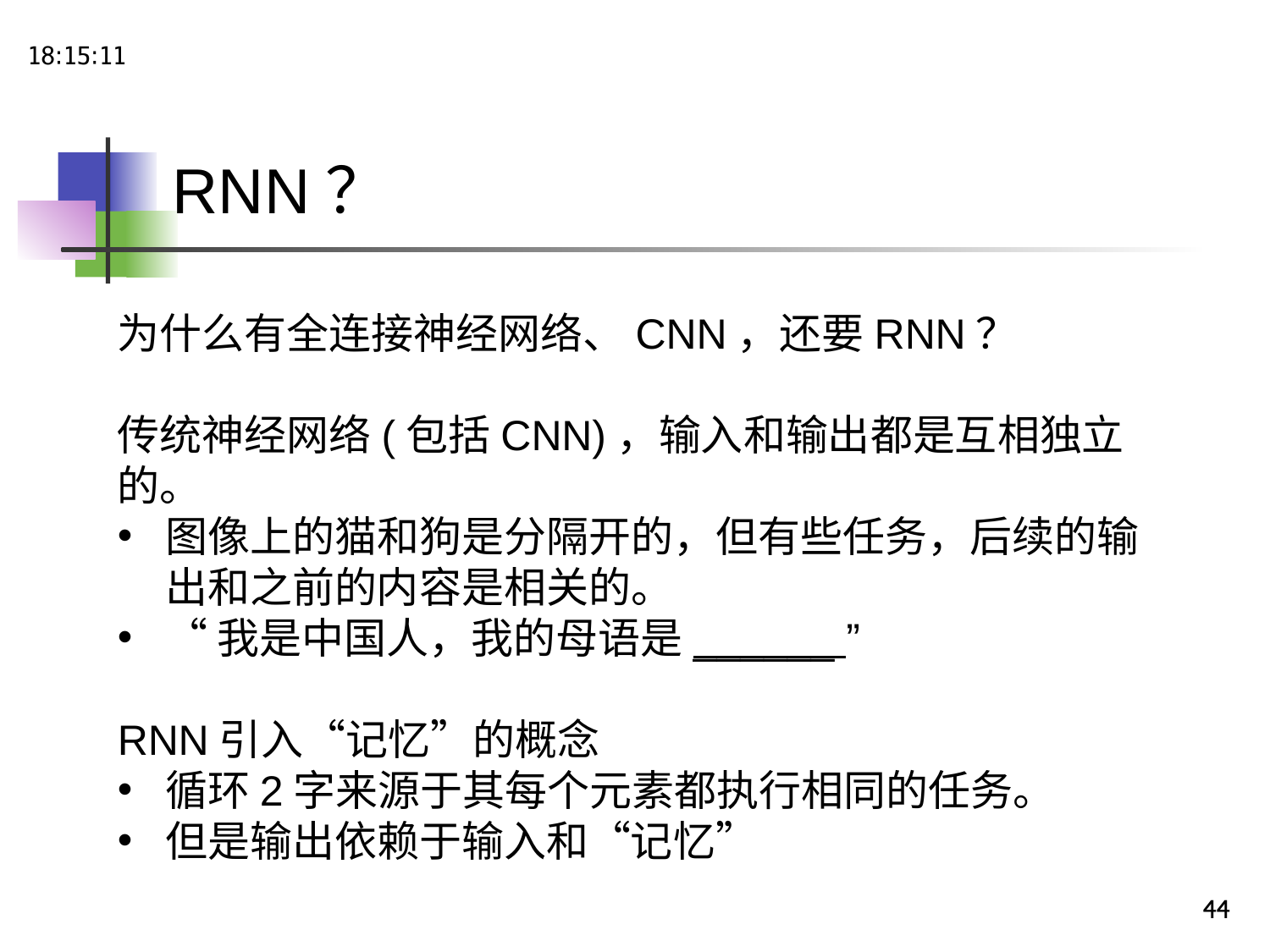

18:15:11
# RNN？
为什么有全连接神经网络、CNN，还要RNN？

传统神经网络(包括CNN)，输入和输出都是互相独立的。
图像上的猫和狗是分隔开的，但有些任务，后续的输出和之前的内容是相关的。
“我是中国人，我的母语是______ ”

RNN引入“记忆”的概念
循环2字来源于其每个元素都执行相同的任务。
但是输出依赖于输入和“记忆”
44